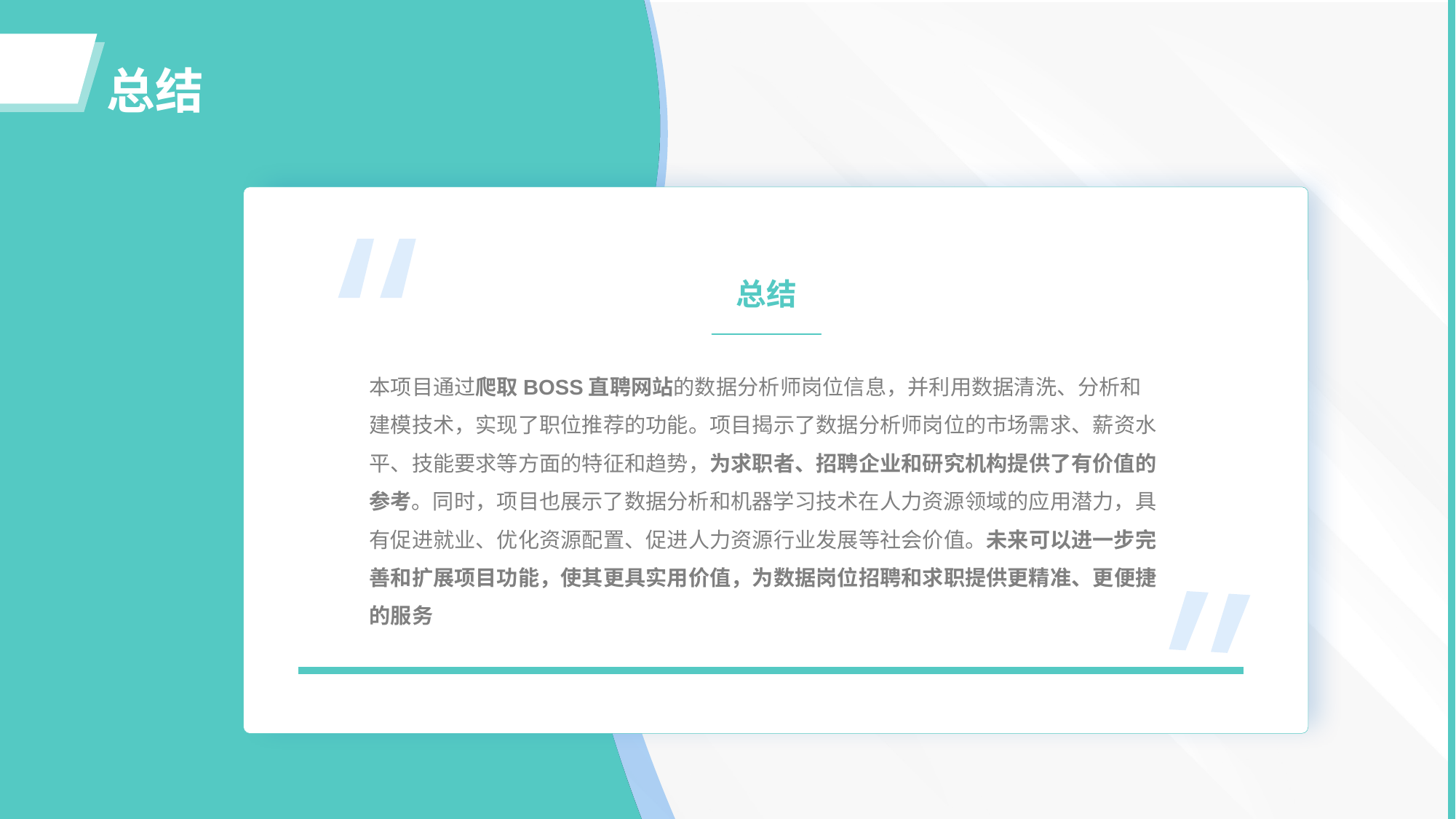

总结

总结
本项目通过爬取BOSS直聘网站的数据分析师岗位信息，并利用数据清洗、分析和建模技术，实现了职位推荐的功能。项目揭示了数据分析师岗位的市场需求、薪资水平、技能要求等方面的特征和趋势，为求职者、招聘企业和研究机构提供了有价值的参考。同时，项目也展示了数据分析和机器学习技术在人力资源领域的应用潜力，具有促进就业、优化资源配置、促进人力资源行业发展等社会价值。未来可以进一步完善和扩展项目功能，使其更具实用价值，为数据岗位招聘和求职提供更精准、更便捷的服务